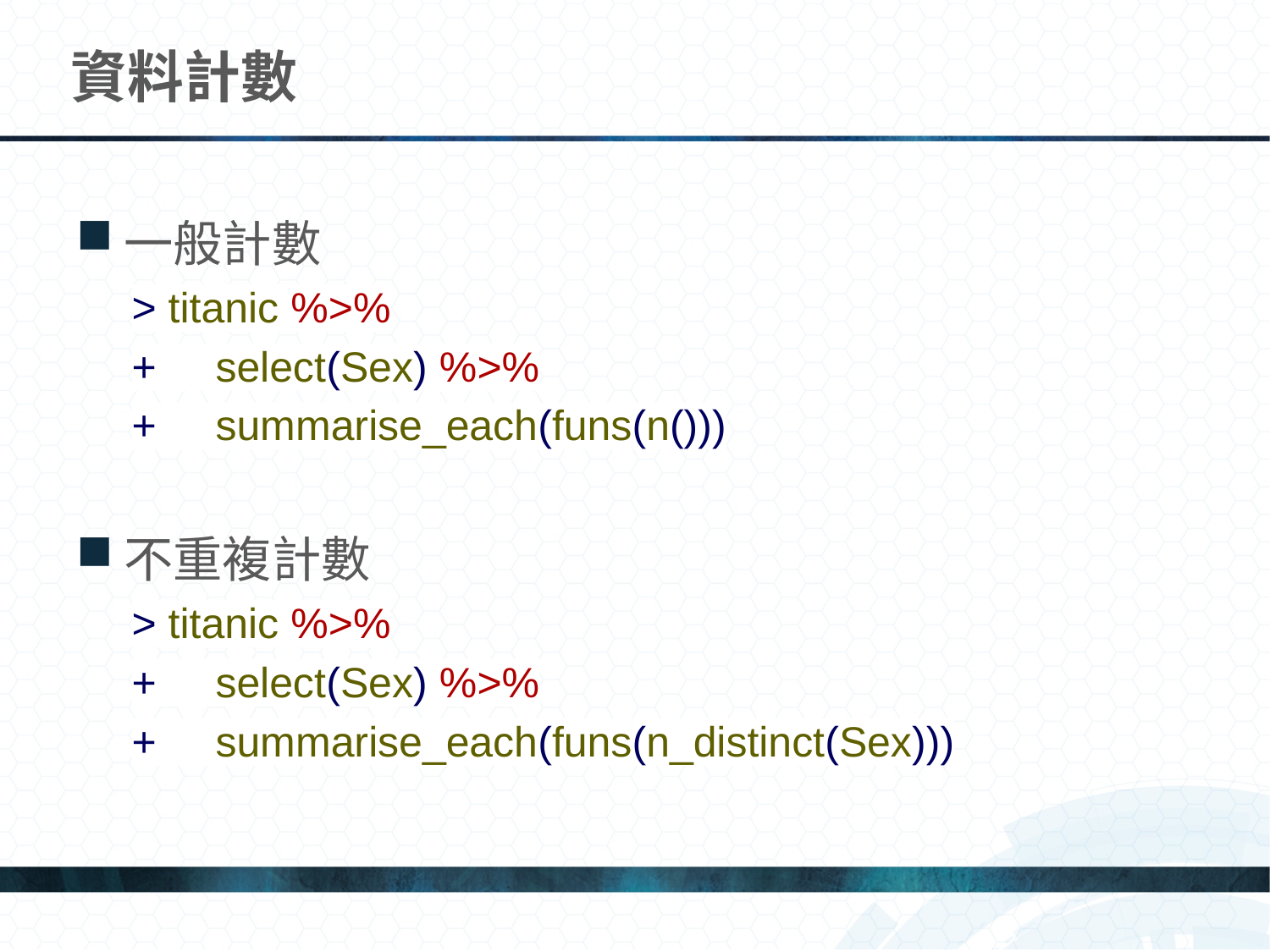

# 資料計數
一般計數
> titanic %>%
+     select(Sex) %>%
+     summarise_each(funs(n()))

不重複計數
> titanic %>%
+     select(Sex) %>%
+     summarise_each(funs(n_distinct(Sex)))